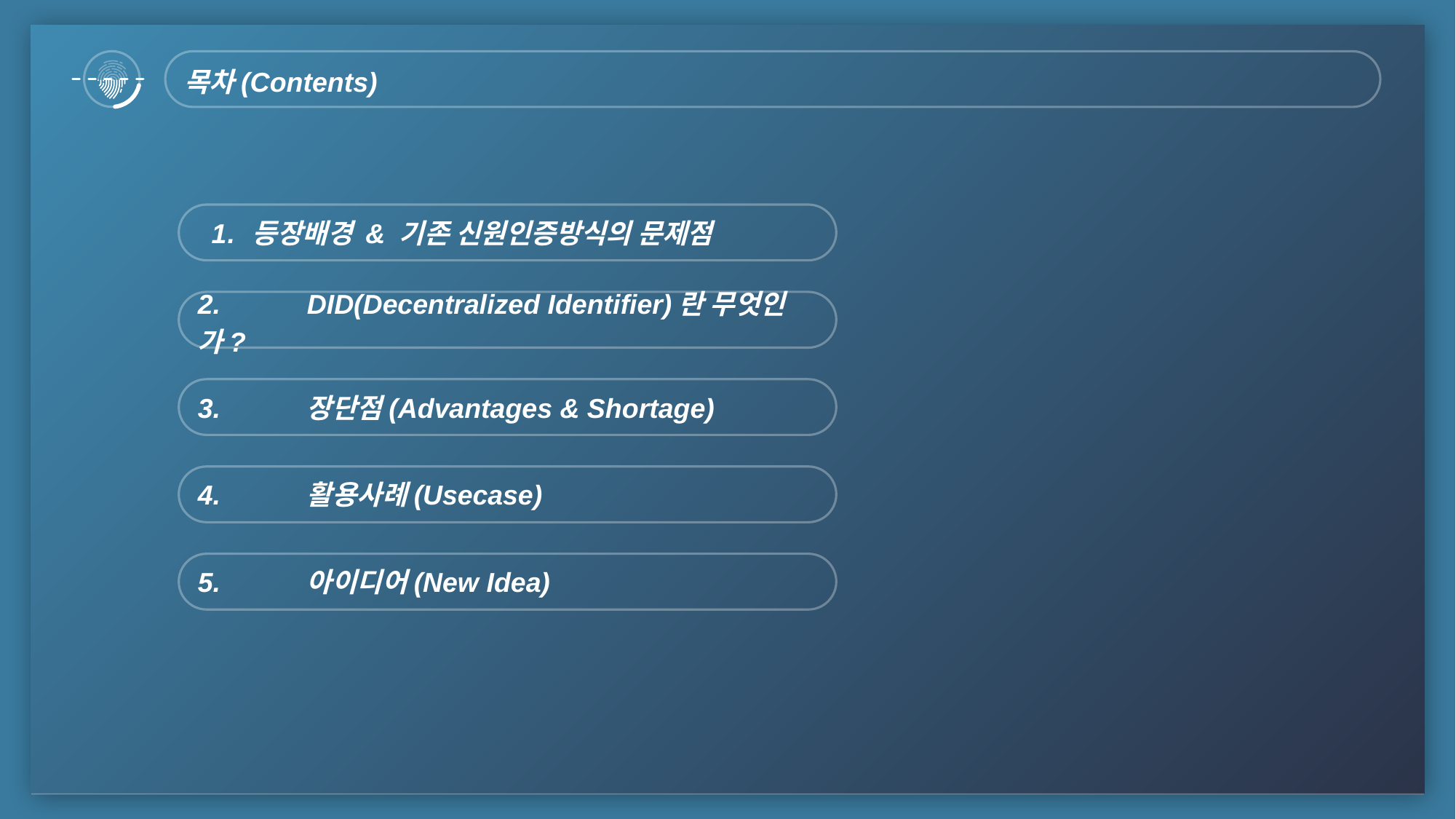

목차(Contents)

등장배경 & 기존 신원인증방식의 문제점
2.	DID(Decentralized Identifier)란 무엇인가?
3.	장단점(Advantages & Shortage)
4.	활용사례(Usecase)
5.	아이디어(New Idea)